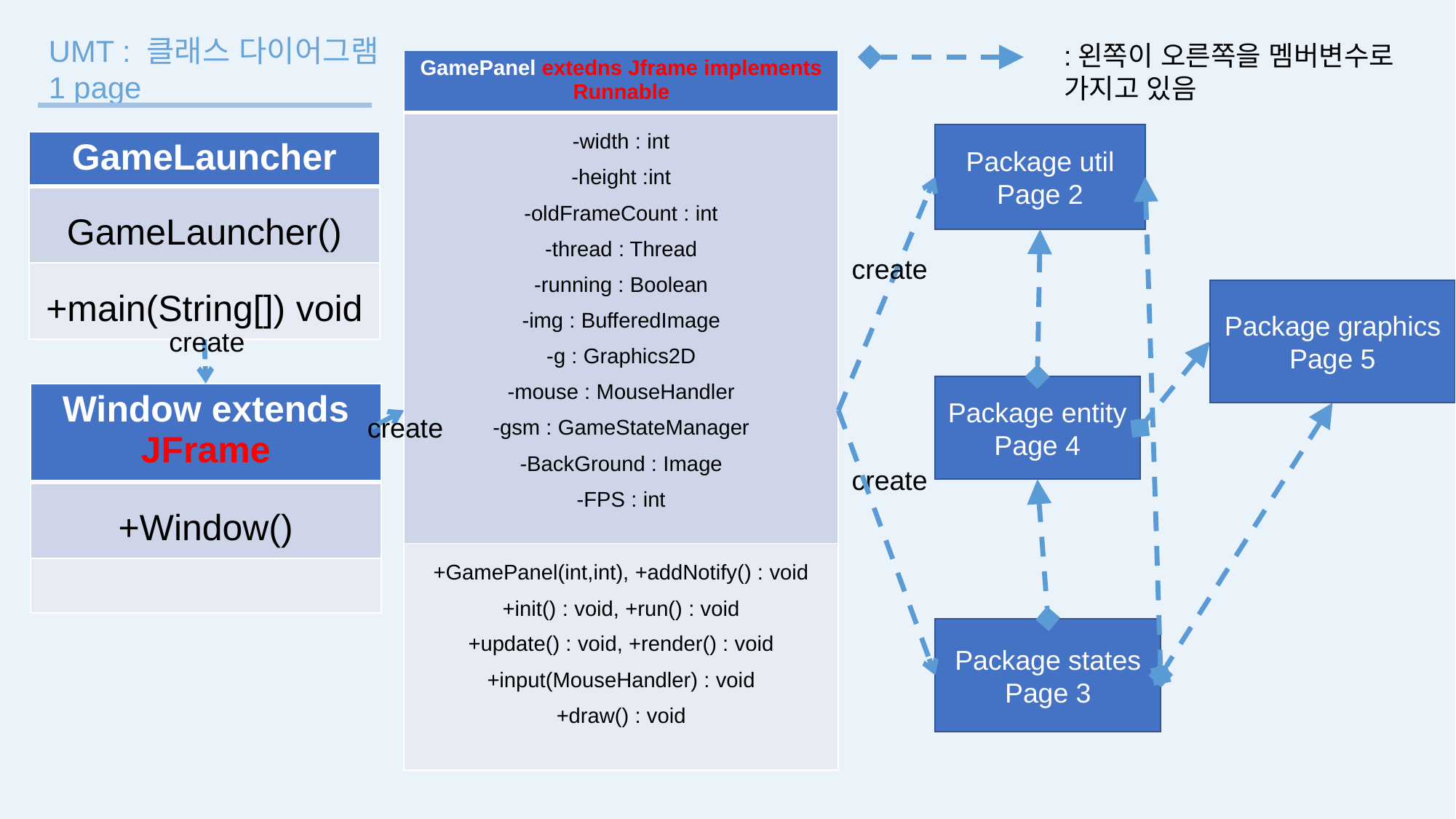

UMT : 클래스 다이어그램
1 page
:왼쪽이 오른쪽을 멤버변수로
가지고 있음
| GamePanel extedns Jframe implements Runnable |
| --- |
| -width : int -height :int -oldFrameCount : int -thread : Thread -running : Boolean -img : BufferedImage -g : Graphics2D -mouse : MouseHandler -gsm : GameStateManager -BackGround : Image -FPS : int |
| +GamePanel(int,int), +addNotify() : void +init() : void, +run() : void +update() : void, +render() : void +input(MouseHandler) : void +draw() : void |
Package util
Page 2
| GameLauncher |
| --- |
| GameLauncher() |
| +main(String[]) void |
create
Package graphics
Page 5
create
Package entity
Page 4
| Window extends JFrame |
| --- |
| +Window() |
|  |
create
create
Package states
Page 3